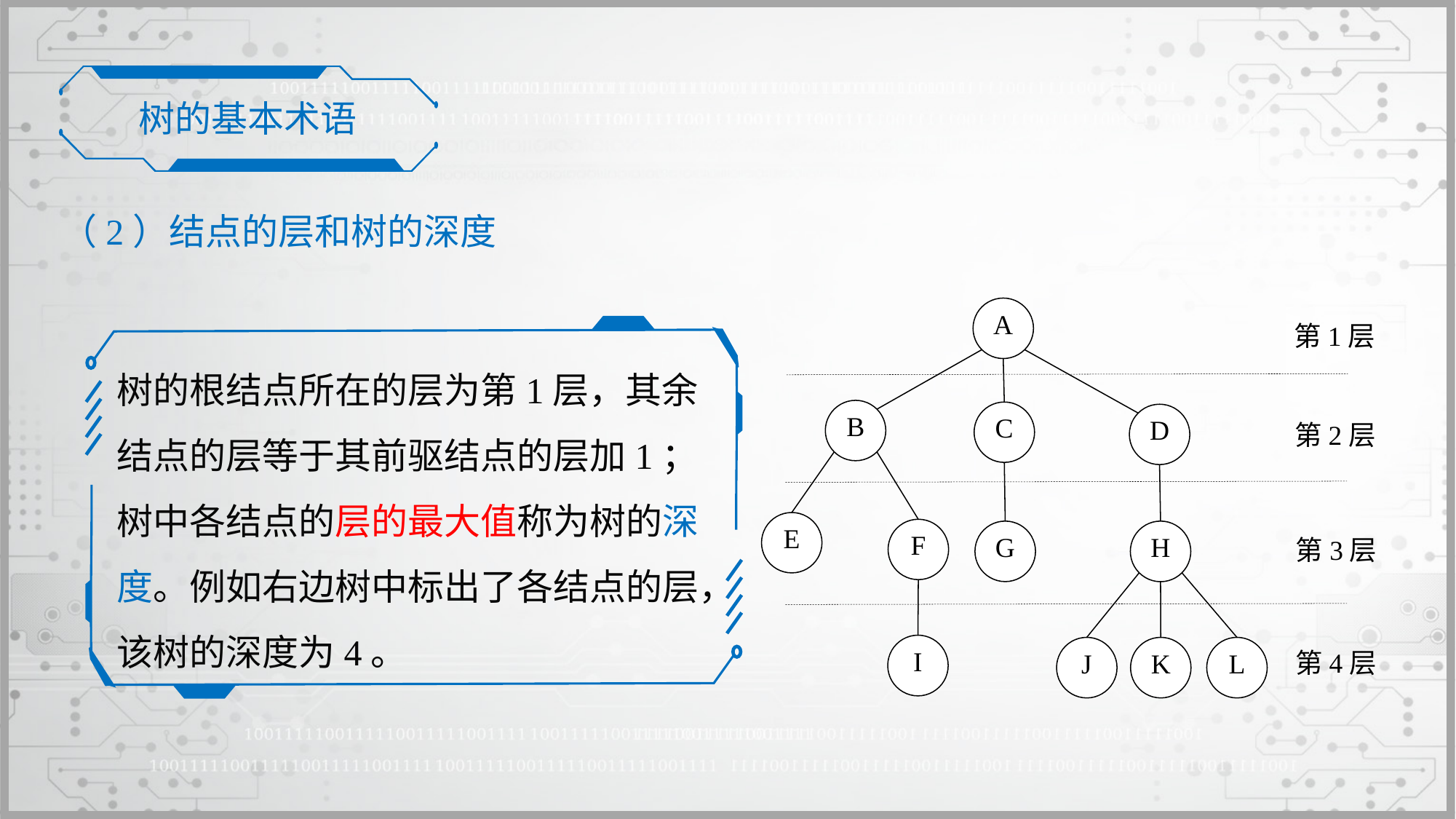

树的基本术语
（2）结点的层和树的深度

A
第1层

B
C
D
第2层

E
F
G
H
第3层

I
J
K
L
第4层

树的根结点所在的层为第1层，其余结点的层等于其前驱结点的层加1；树中各结点的层的最大值称为树的深度。例如右边树中标出了各结点的层，该树的深度为4。